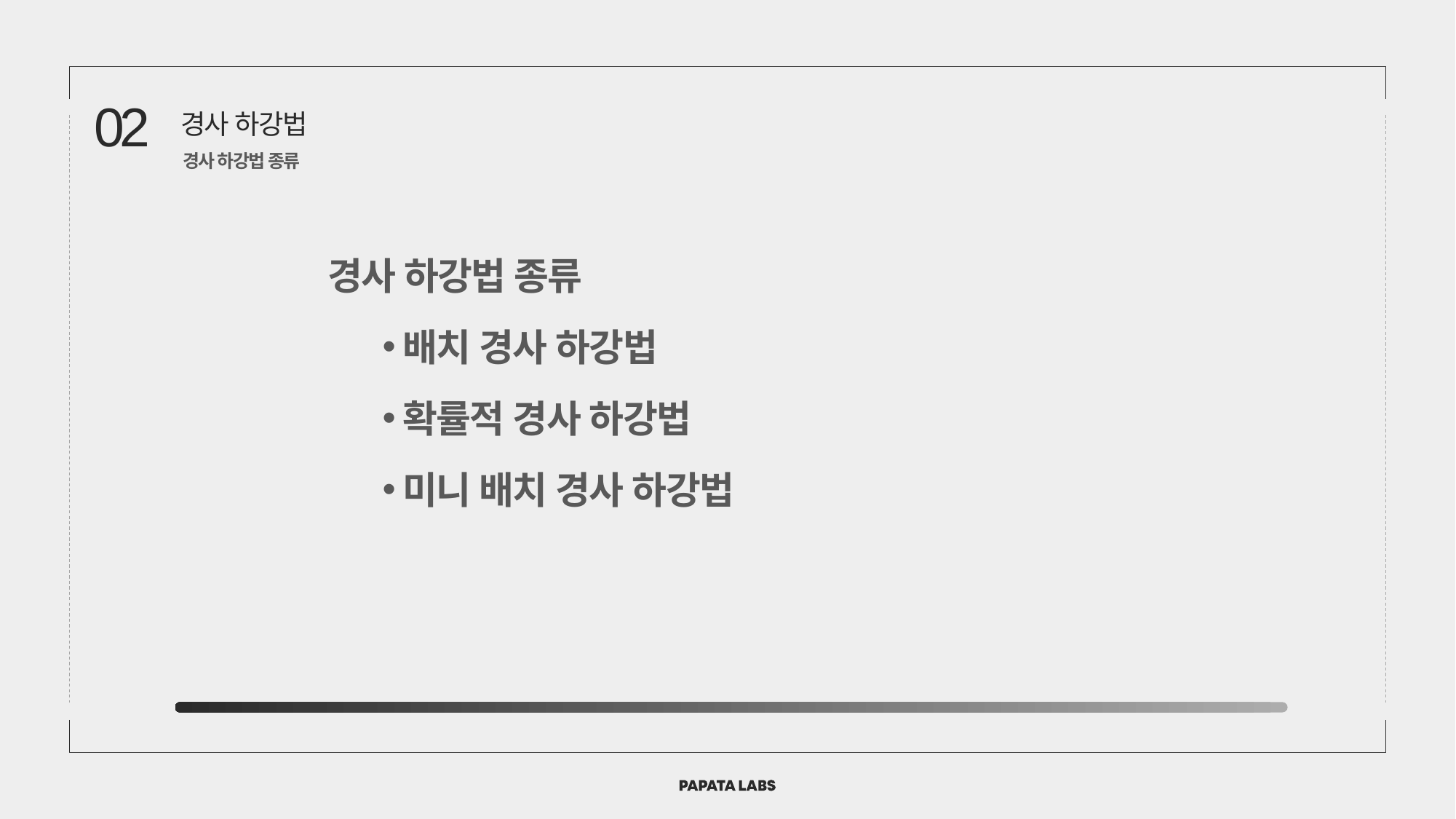

02
경사 하강법
경사 하강법 종류
경사 하강법 종류
배치 경사 하강법
확률적 경사 하강법
미니 배치 경사 하강법